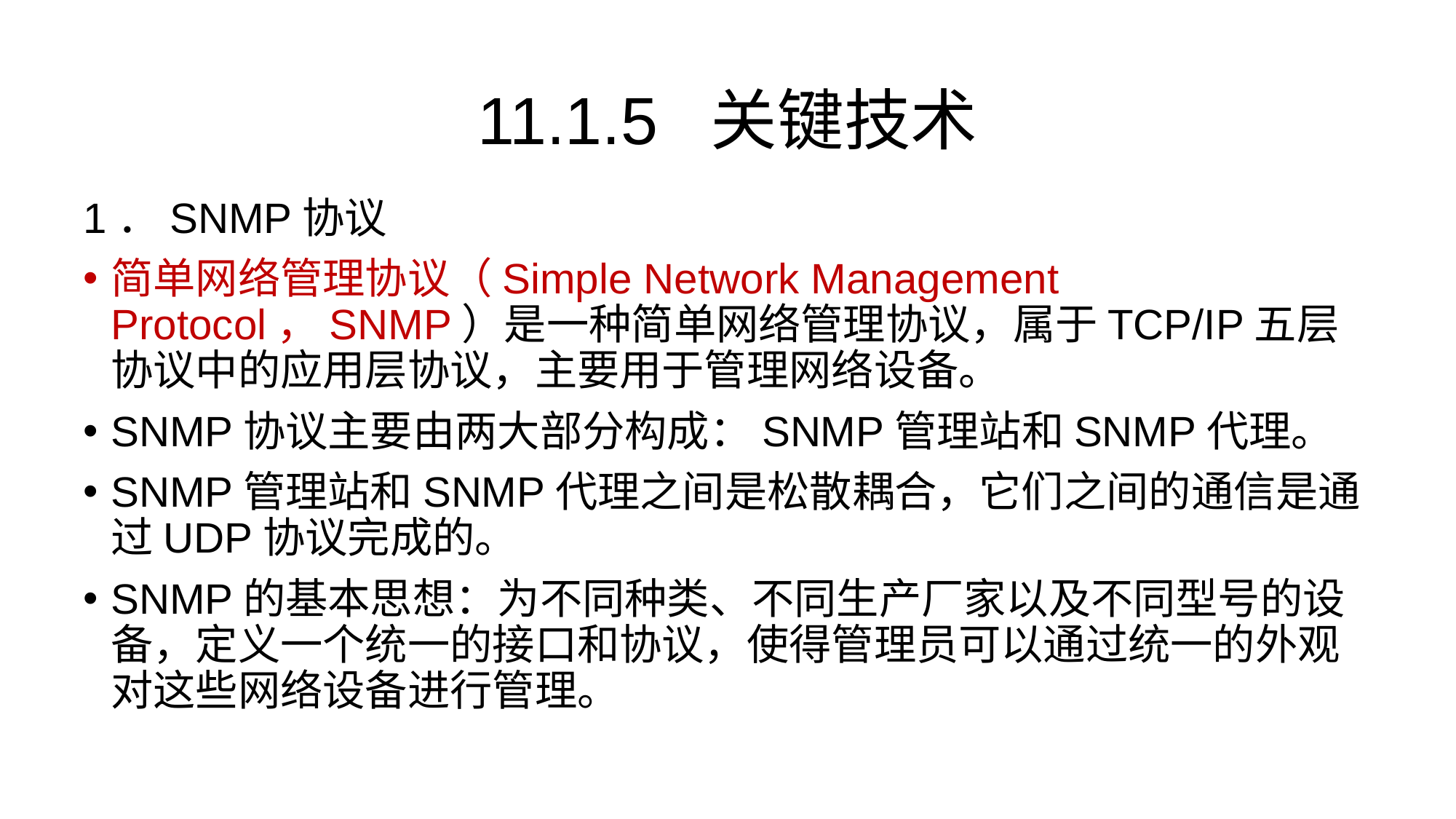

# 11.1.5  关键技术
1．SNMP协议
简单网络管理协议（Simple Network Management Protocol，SNMP）是一种简单网络管理协议，属于TCP/IP五层协议中的应用层协议，主要用于管理网络设备。
SNMP协议主要由两大部分构成：SNMP管理站和SNMP代理。
SNMP管理站和SNMP代理之间是松散耦合，它们之间的通信是通过UDP协议完成的。
SNMP的基本思想：为不同种类、不同生产厂家以及不同型号的设备，定义一个统一的接口和协议，使得管理员可以通过统一的外观对这些网络设备进行管理。